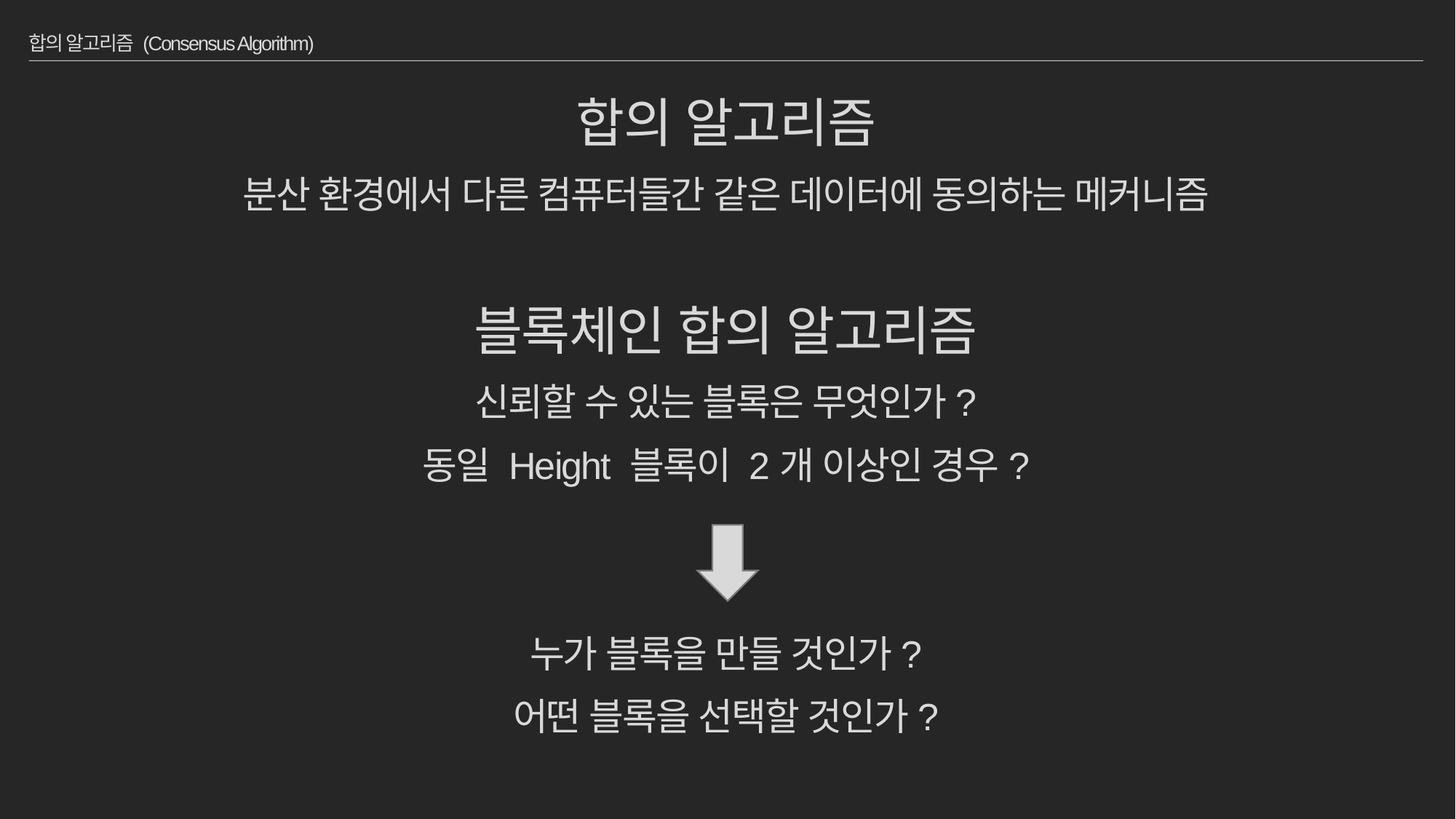

# 합의 알고리즘 (Consensus Algorithm)
합의 알고리즘
분산 환경에서 다른 컴퓨터들간 같은 데이터에 동의하는 메커니즘

블록체인 합의 알고리즘
신뢰할 수 있는 블록은 무엇인가?
동일 Height 블록이 2개 이상인 경우?

누가 블록을 만들 것인가?
어떤 블록을 선택할 것인가?